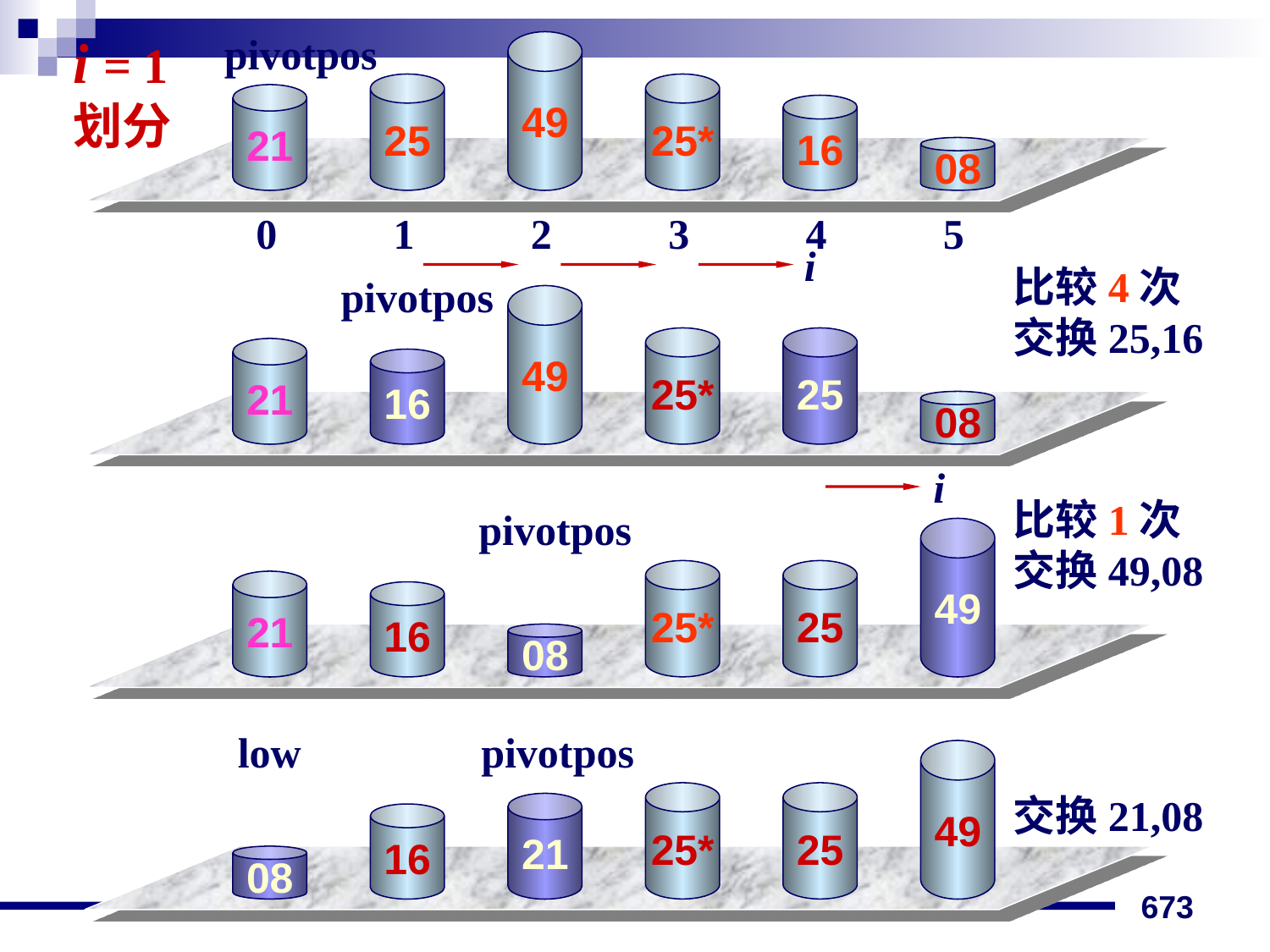

i = 1
划分
pivotpos
49
25
25*
21
16

08
0           1           2           3           4           5
i
比较4次
交换25,16
pivotpos

49
25*
25
21
16

08
i

比较1次
交换49,08
pivotpos
49
25*
25
21
16

08

low                 pivotpos
49
25*
25
交换21,08
21
16

08
673